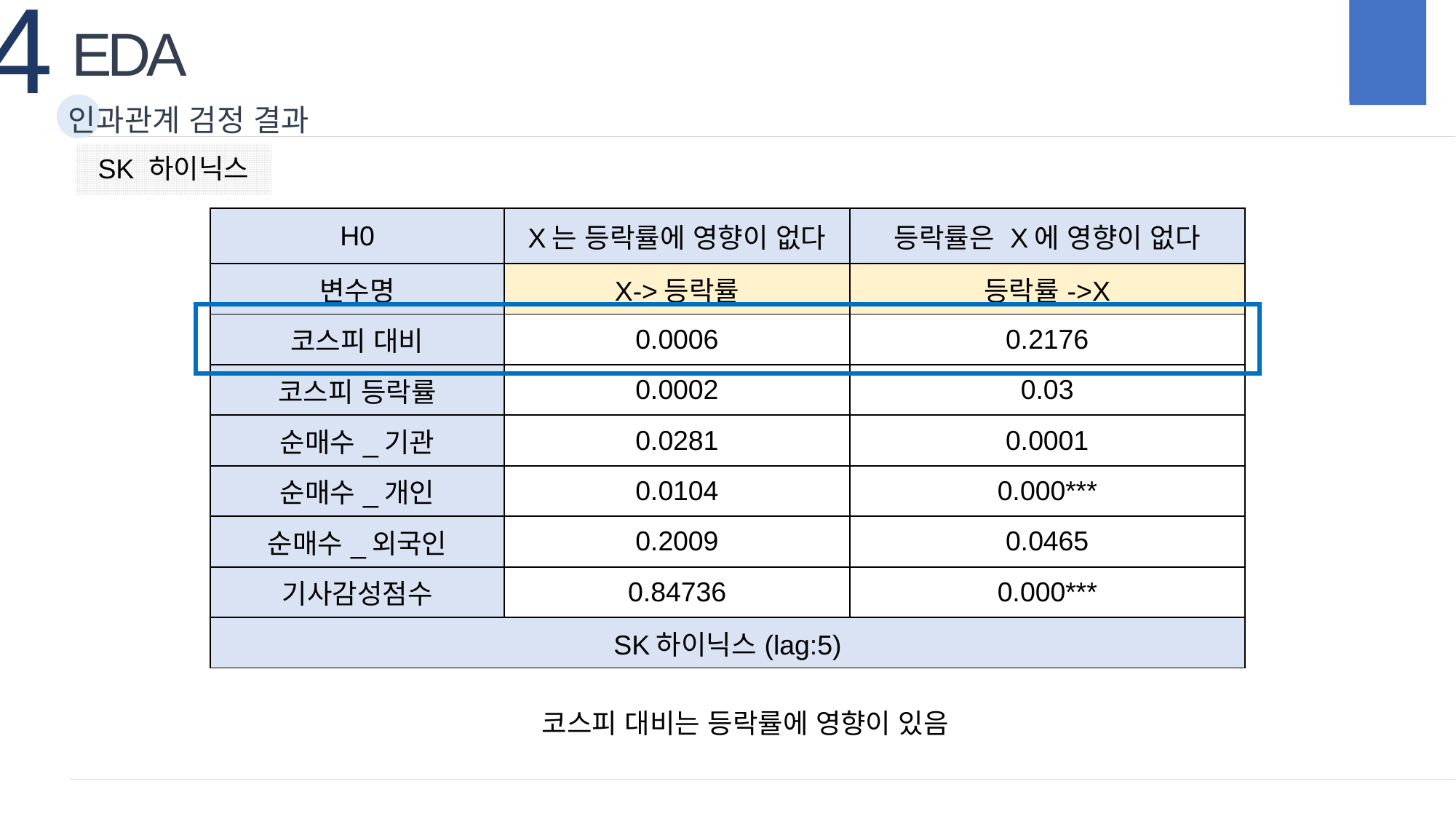

4

EDA

인과관계 검정 결과

SK 하이닉스
| H0 | X는 등락률에 영향이 없다 | 등락률은 X에 영향이 없다 |
| --- | --- | --- |
| 변수명 | X->등락률 | 등락률->X |
| 코스피 대비 | 0.0006 | 0.2176 |
| 코스피 등락률 | 0.0002 | 0.03 |
| 순매수\_기관 | 0.0281 | 0.0001 |
| 순매수\_개인 | 0.0104 | 0.000\*\*\* |
| 순매수\_외국인 | 0.2009 | 0.0465 |
| 기사감성점수 | 0.84736 | 0.000\*\*\* |
| SK하이닉스(lag:5) |  |  |

코스피 대비는 등락률에 영향이 있음